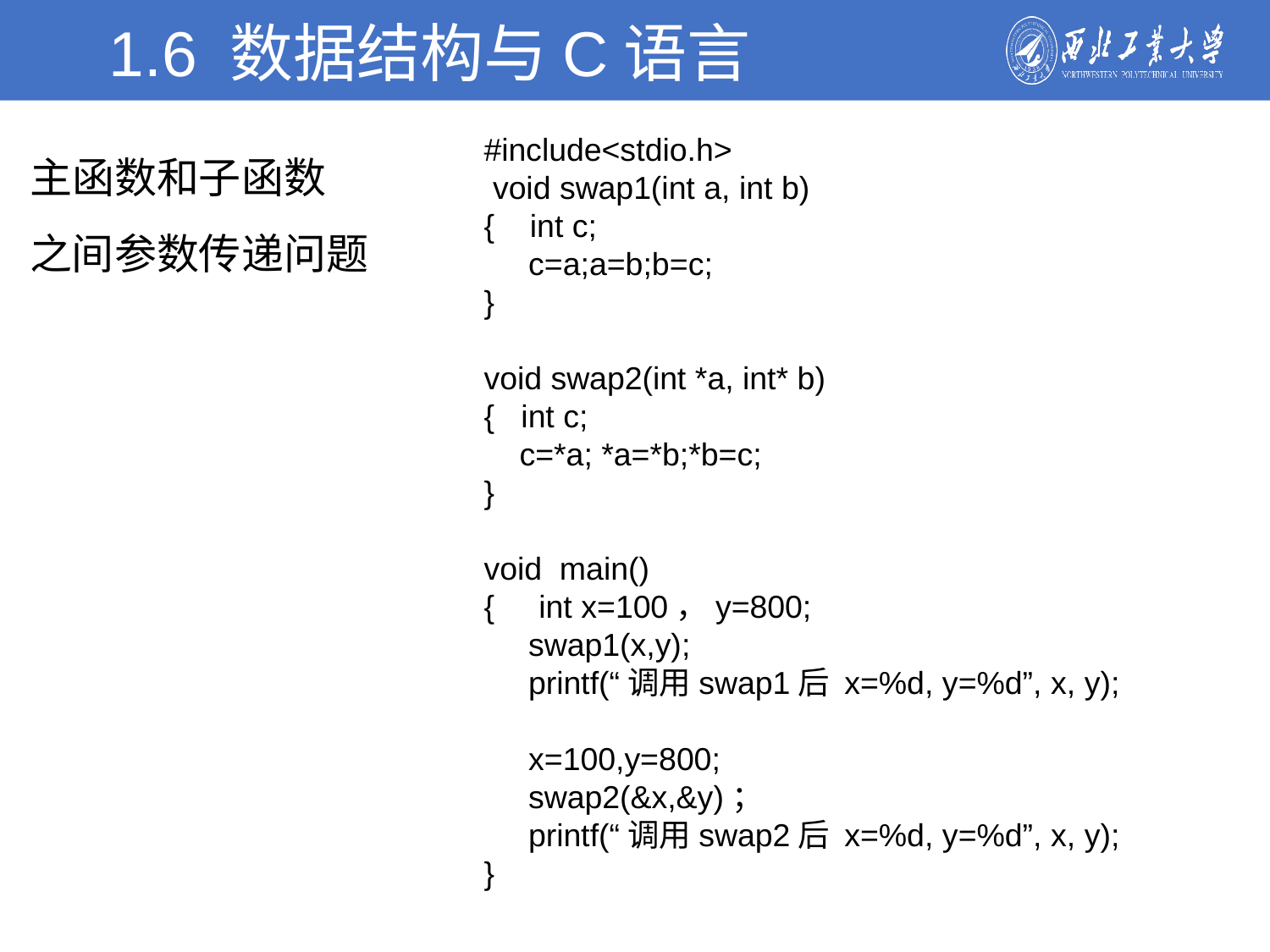

1.6 数据结构与C语言
主函数和子函数
之间参数传递问题
#include<stdio.h>
 void swap1(int a, int b)
{    int c;
     c=a;a=b;b=c;
}

void swap2(int *a, int* b)
{   int c;
    c=*a; *a=*b;*b=c;
}

void  main()
{     int x=100，y=800;
     swap1(x,y);
     printf(“调用swap1后 x=%d, y=%d”, x, y);

     x=100,y=800;
     swap2(&x,&y)；
     printf(“调用swap2后 x=%d, y=%d”, x, y);
}
学校简介
48